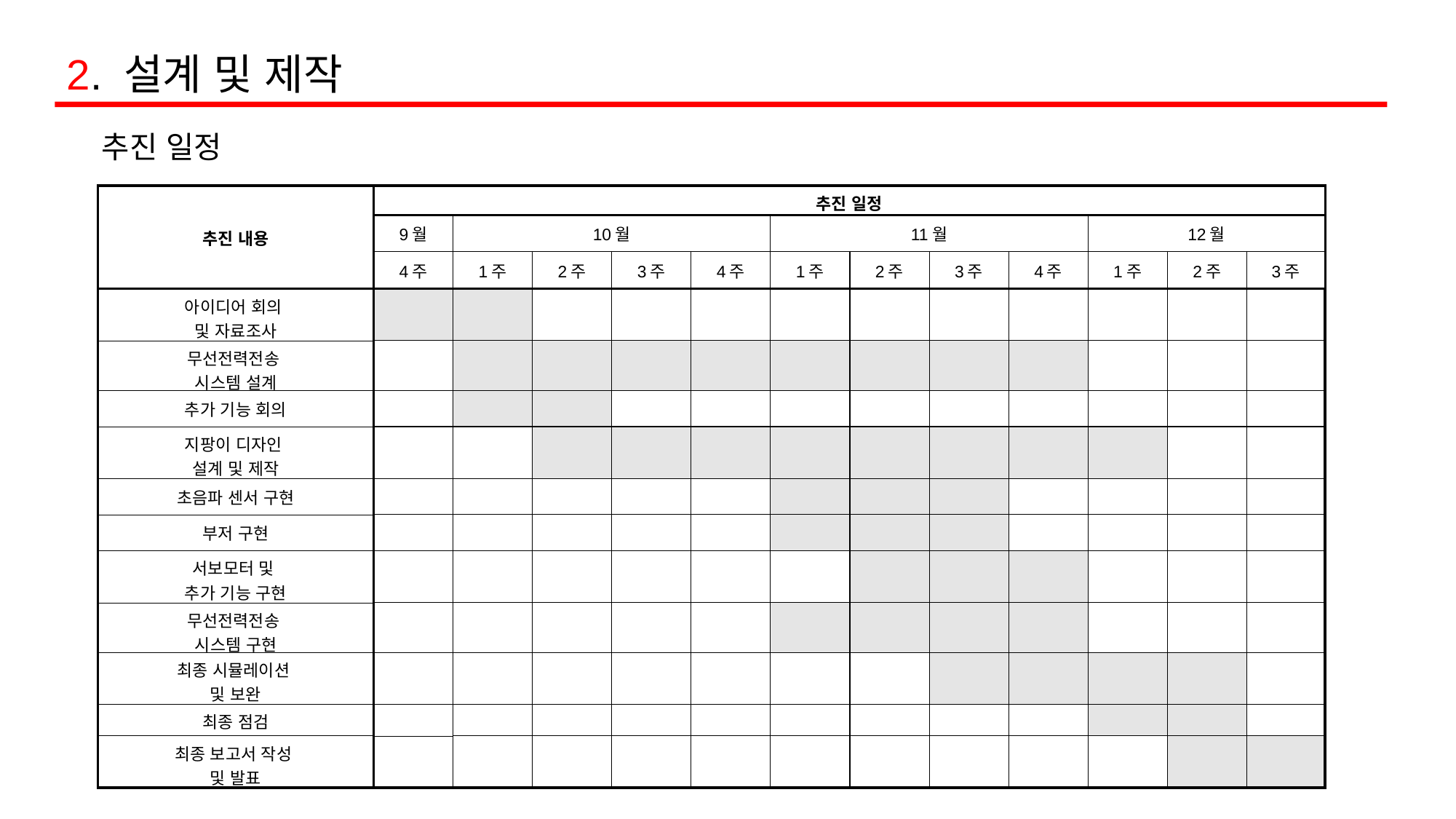

2. 설계 및 제작

추진 일정
| 추진 내용 | 추진 일정 |  |  |  |  |  |  |  |  |  |  |  |
| --- | --- | --- | --- | --- | --- | --- | --- | --- | --- | --- | --- | --- |
|  | 9월 | 10월 |  |  |  | 11월 |  |  |  | 12월 |  |  |
|  | 4주 | 1주 | 2주 | 3주 | 4주 | 1주 | 2주 | 3주 | 4주 | 1주 | 2주 | 3주 |
| 아이디어 회의 및 자료조사 |  |  |  |  |  |  |  |  |  |  |  |  |
| 무선전력전송 시스템 설계 |  |  |  |  |  |  |  |  |  |  |  |  |
| 추가 기능 회의 |  |  |  |  |  |  |  |  |  |  |  |  |
| 지팡이 디자인 설계 및 제작 |  |  |  |  |  |  |  |  |  |  |  |  |
| 초음파 센서 구현 |  |  |  |  |  |  |  |  |  |  |  |  |
| 부저 구현 |  |  |  |  |  |  |  |  |  |  |  |  |
| 서보모터 및 추가 기능 구현 |  |  |  |  |  |  |  |  |  |  |  |  |
| 무선전력전송 시스템 구현 |  |  |  |  |  |  |  |  |  |  |  |  |
| 최종 시뮬레이션 및 보완 |  |  |  |  |  |  |  |  |  |  |  |  |
| 최종 점검 |  |  |  |  |  |  |  |  |  |  |  |  |
| 최종 보고서 작성 및 발표 |  |  |  |  |  |  |  |  |  |  |  |  |